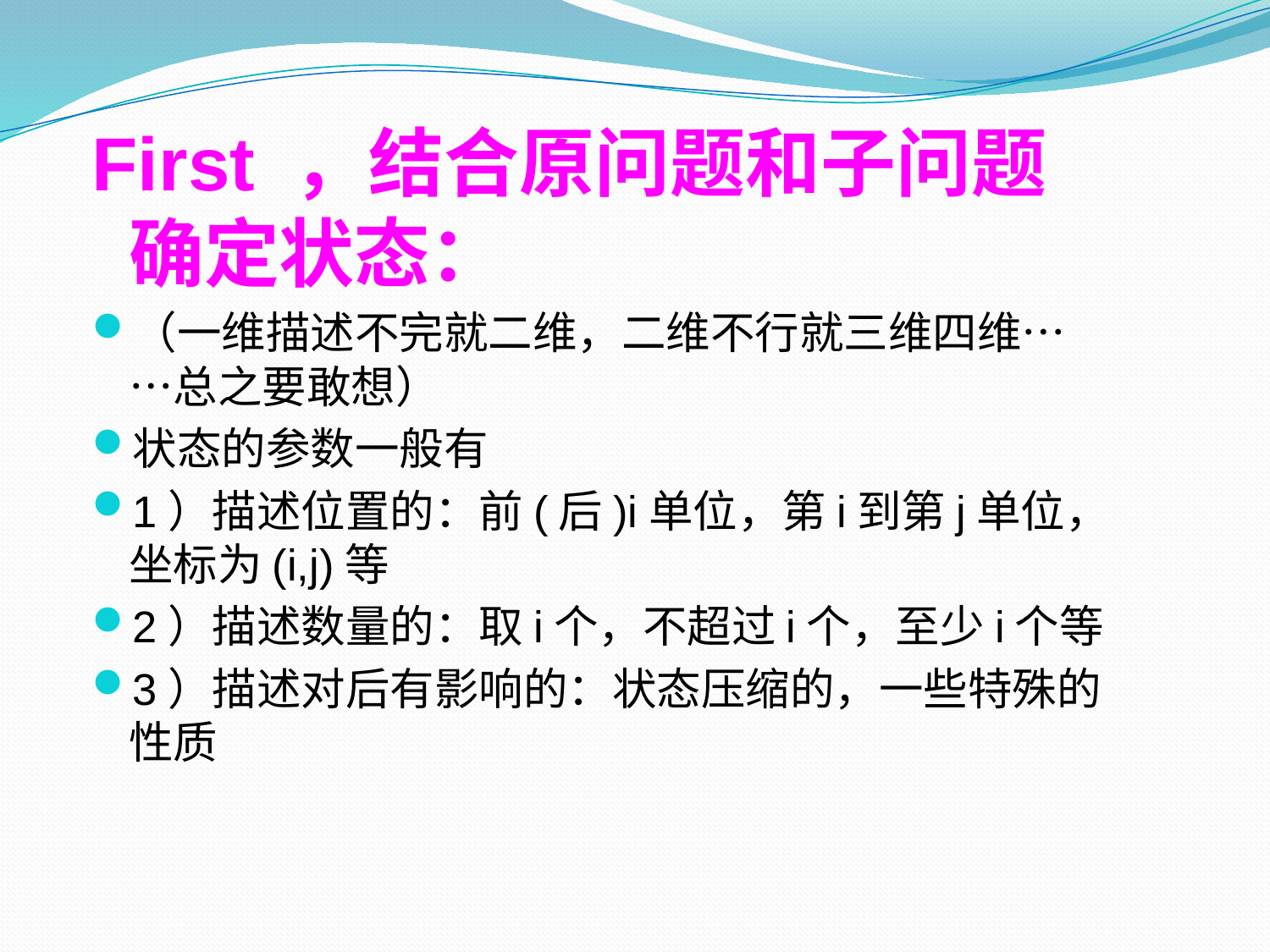

First ，结合原问题和子问题确定状态：
（一维描述不完就二维，二维不行就三维四维……总之要敢想）
状态的参数一般有
1）描述位置的：前(后)i单位，第i到第j单位，坐标为(i,j)等
2）描述数量的：取i个，不超过i个，至少i个等
3）描述对后有影响的：状态压缩的，一些特殊的性质